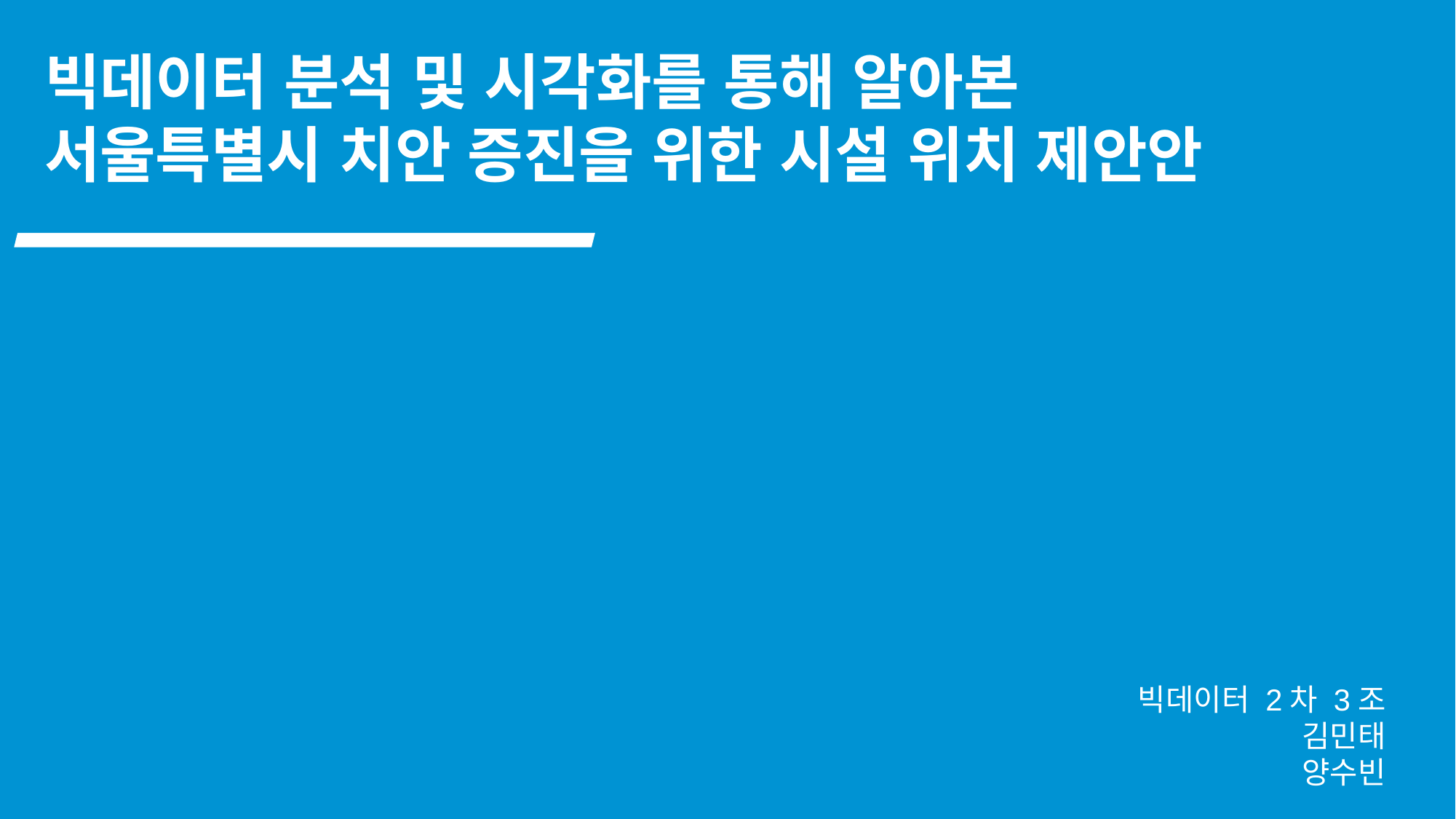

빅데이터 분석 및 시각화를 통해 알아본
서울특별시 치안 증진을 위한 시설 위치 제안안

빅데이터 2차 3조
김민태
양수빈